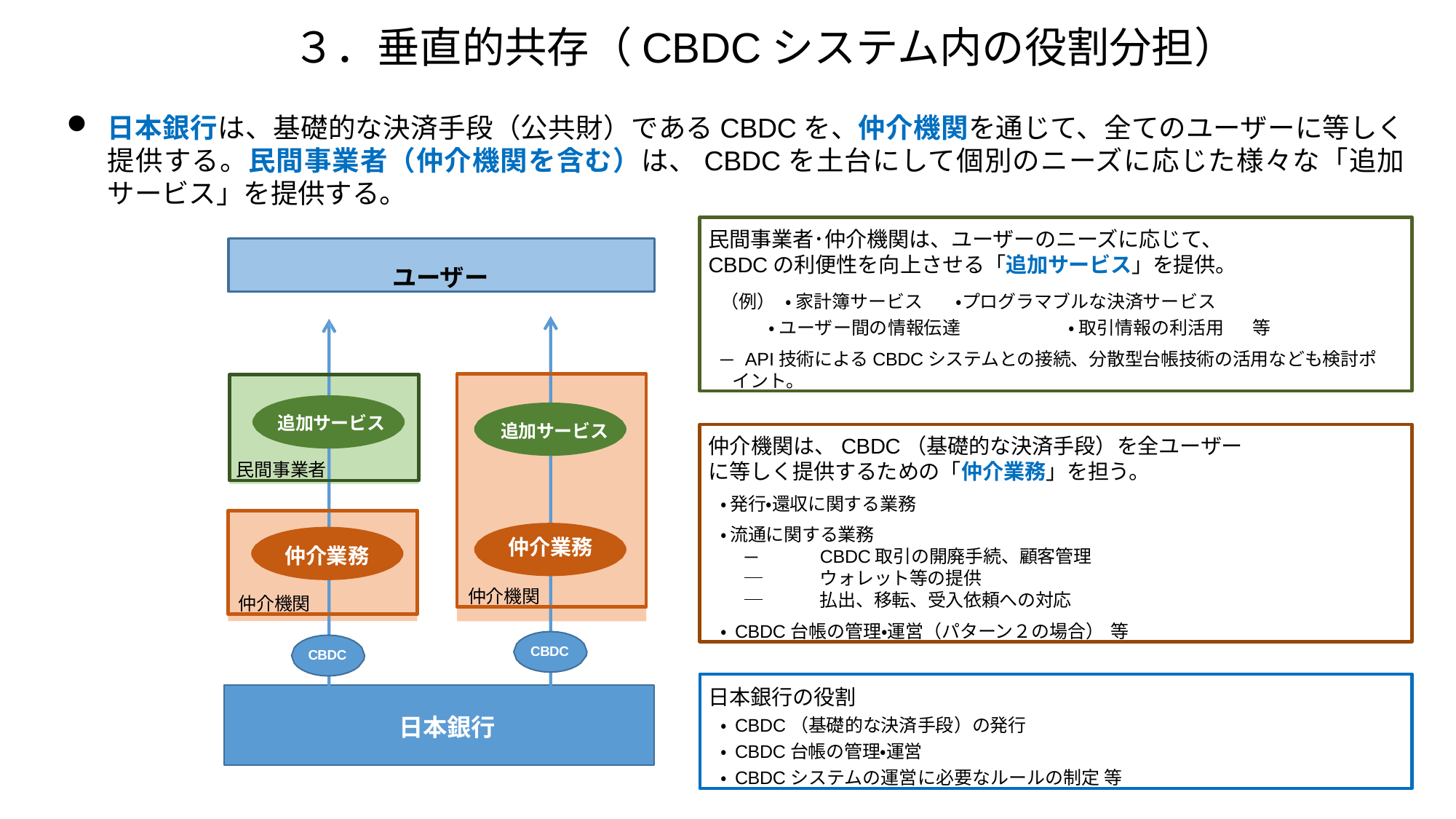

# ３．垂直的共存（CBDCシステム内の役割分担）
日本銀行は、基礎的な決済手段（公共財）であるCBDCを、仲介機関を通じて、全てのユーザーに等しく提供する。民間事業者（仲介機関を含む）は、CBDCを土台にして個別のニーズに応じた様々な「追加サービス」を提供する。
民間事業者･仲介機関は、ユーザーのニーズに応じて、
CBDCの利便性を向上させる「追加サービス」を提供。
（例） ・ 家計簿サービス	・プログラマブルな決済サービス
・ ユーザー間の情報伝達	・ 取引情報の利活用	等
─ API技術によるCBDCシステムとの接続、分散型台帳技術の活用なども検討ポイント。

ユーザー

追加サービス

仲介業務

仲介機関

追加サービス

民間事業者

仲介機関は、CBDC（基礎的な決済手段）を全ユーザー
に等しく提供するための「仲介業務」を担う。
・ 発行・還収に関する業務
・ 流通に関する業務
─	CBDC取引の開廃手続、顧客管理
─	ウォレット等の提供
─	払出、移転、受入依頼への対応
・ CBDC台帳の管理・運営（パターン２の場合） 等

仲介業務

仲介機関

CBDC
CBDC
日本銀行の役割
・ CBDC（基礎的な決済手段）の発行
・ CBDC台帳の管理・運営
・ CBDCシステムの運営に必要なルールの制定 等
日本銀行